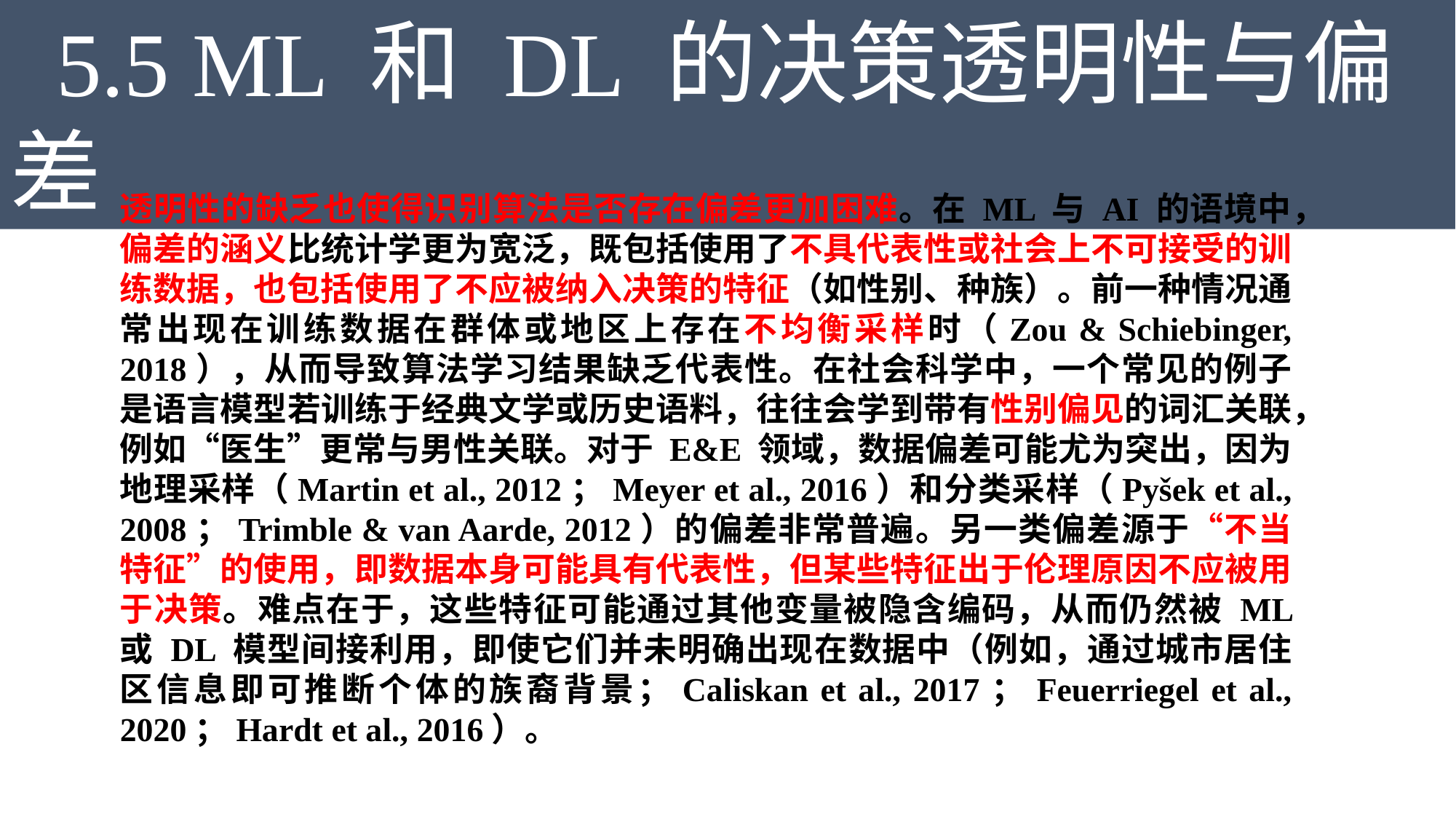

5.5 ML 和 DL 的决策透明性与偏差
透明性的缺乏也使得识别算法是否存在偏差更加困难。在 ML 与 AI 的语境中，偏差的涵义比统计学更为宽泛，既包括使用了不具代表性或社会上不可接受的训练数据，也包括使用了不应被纳入决策的特征（如性别、种族）。前一种情况通常出现在训练数据在群体或地区上存在不均衡采样时（Zou & Schiebinger, 2018），从而导致算法学习结果缺乏代表性。在社会科学中，一个常见的例子是语言模型若训练于经典文学或历史语料，往往会学到带有性别偏见的词汇关联，例如“医生”更常与男性关联。对于 E&E 领域，数据偏差可能尤为突出，因为地理采样（Martin et al., 2012；Meyer et al., 2016）和分类采样（Pyšek et al., 2008；Trimble & van Aarde, 2012）的偏差非常普遍。另一类偏差源于“不当特征”的使用，即数据本身可能具有代表性，但某些特征出于伦理原因不应被用于决策。难点在于，这些特征可能通过其他变量被隐含编码，从而仍然被 ML 或 DL 模型间接利用，即使它们并未明确出现在数据中（例如，通过城市居住区信息即可推断个体的族裔背景；Caliskan et al., 2017；Feuerriegel et al., 2020；Hardt et al., 2016）。